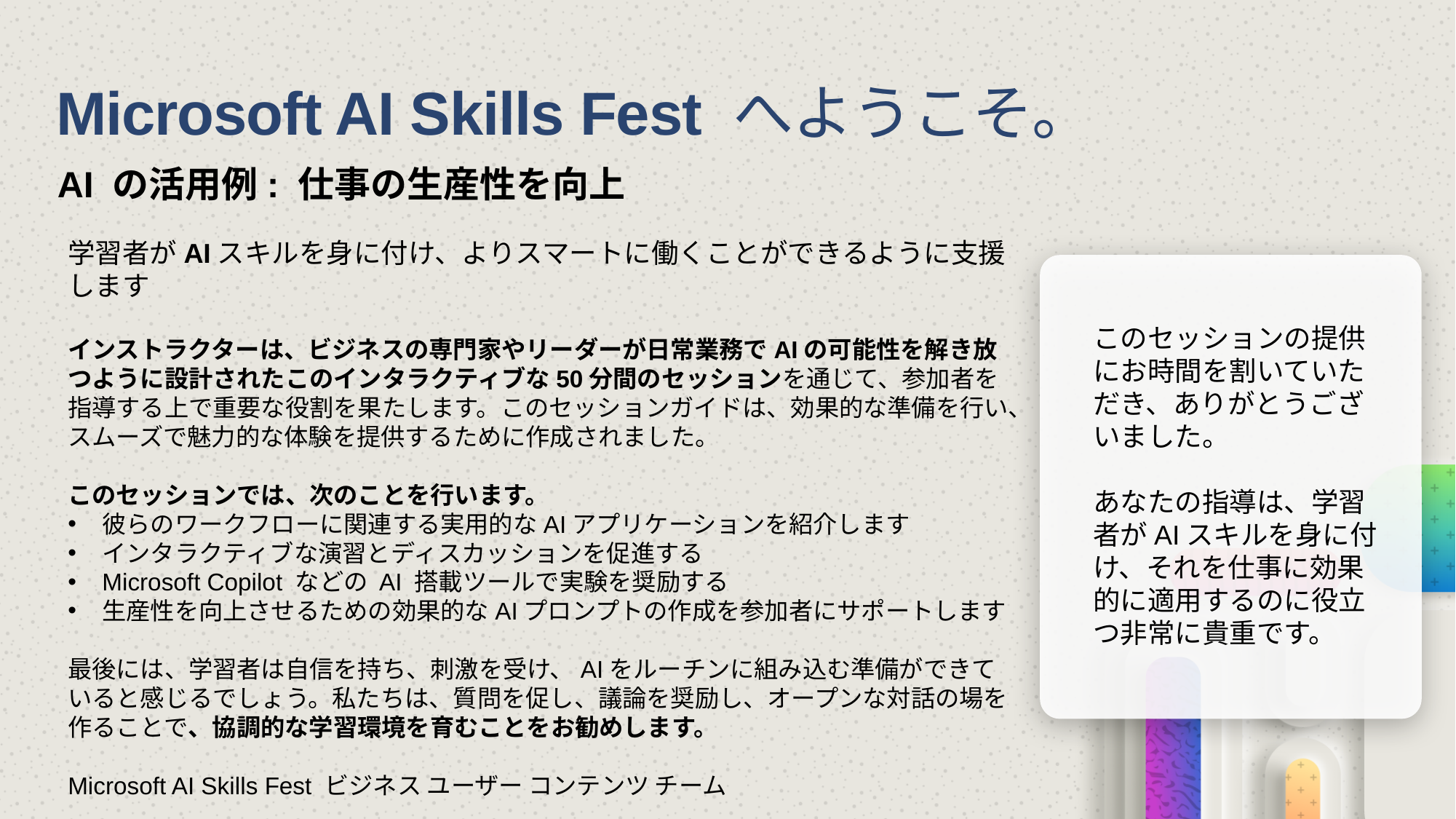

# Microsoft AI Skills Fest へようこそ。
AI の活用例: 仕事の生産性を向上
学習者がAIスキルを身に付け、よりスマートに働くことができるように支援します

インストラクターは、ビジネスの専門家やリーダーが日常業務でAIの可能性を解き放つように設計されたこのインタラクティブな50分間のセッションを通じて、参加者を指導する上で重要な役割を果たします。このセッションガイドは、効果的な準備を行い、スムーズで魅力的な体験を提供するために作成されました。

このセッションでは、次のことを行います。
彼らのワークフローに関連する実用的なAIアプリケーションを紹介します
インタラクティブな演習とディスカッションを促進する
Microsoft Copilot などの AI 搭載ツールで実験を奨励する
生産性を向上させるための効果的なAIプロンプトの作成を参加者にサポートします

最後には、学習者は自信を持ち、刺激を受け、AIをルーチンに組み込む準備ができていると感じるでしょう。私たちは、質問を促し、議論を奨励し、オープンな対話の場を作ることで、協調的な学習環境を育むことをお勧めします。

Microsoft AI Skills Fest ビジネス ユーザー コンテンツ チーム

このセッションの提供にお時間を割いていただき、ありがとうございました。

あなたの指導は、学習者がAIスキルを身に付け、それを仕事に効果的に適用するのに役立つ非常に貴重です。